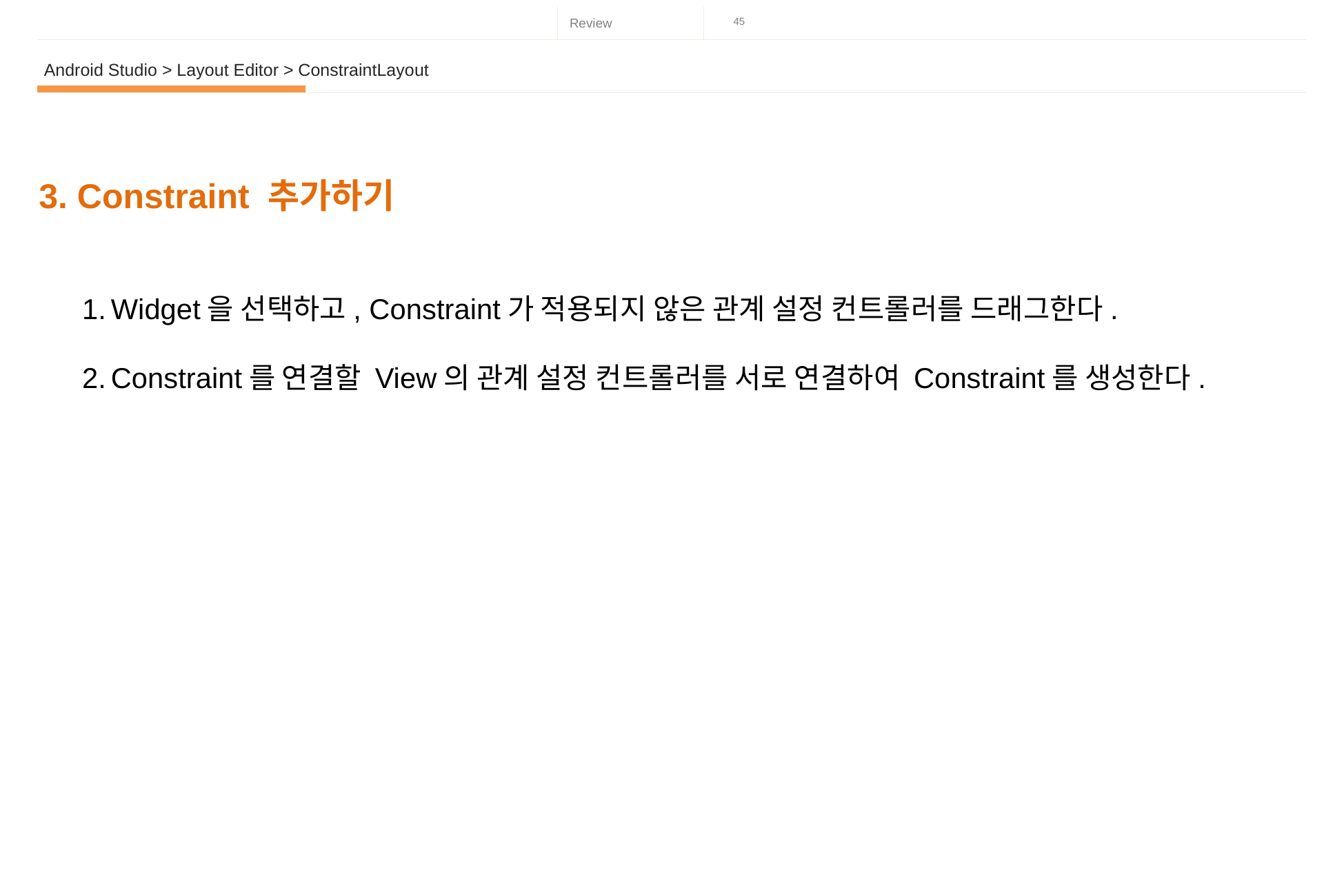

Android Studio > Layout Editor > ConstraintLayout
3. Constraint 추가하기
Widget을 선택하고, Constraint가 적용되지 않은 관계 설정 컨트롤러를 드래그한다.
Constraint를 연결할 View의 관계 설정 컨트롤러를 서로 연결하여 Constraint를 생성한다.